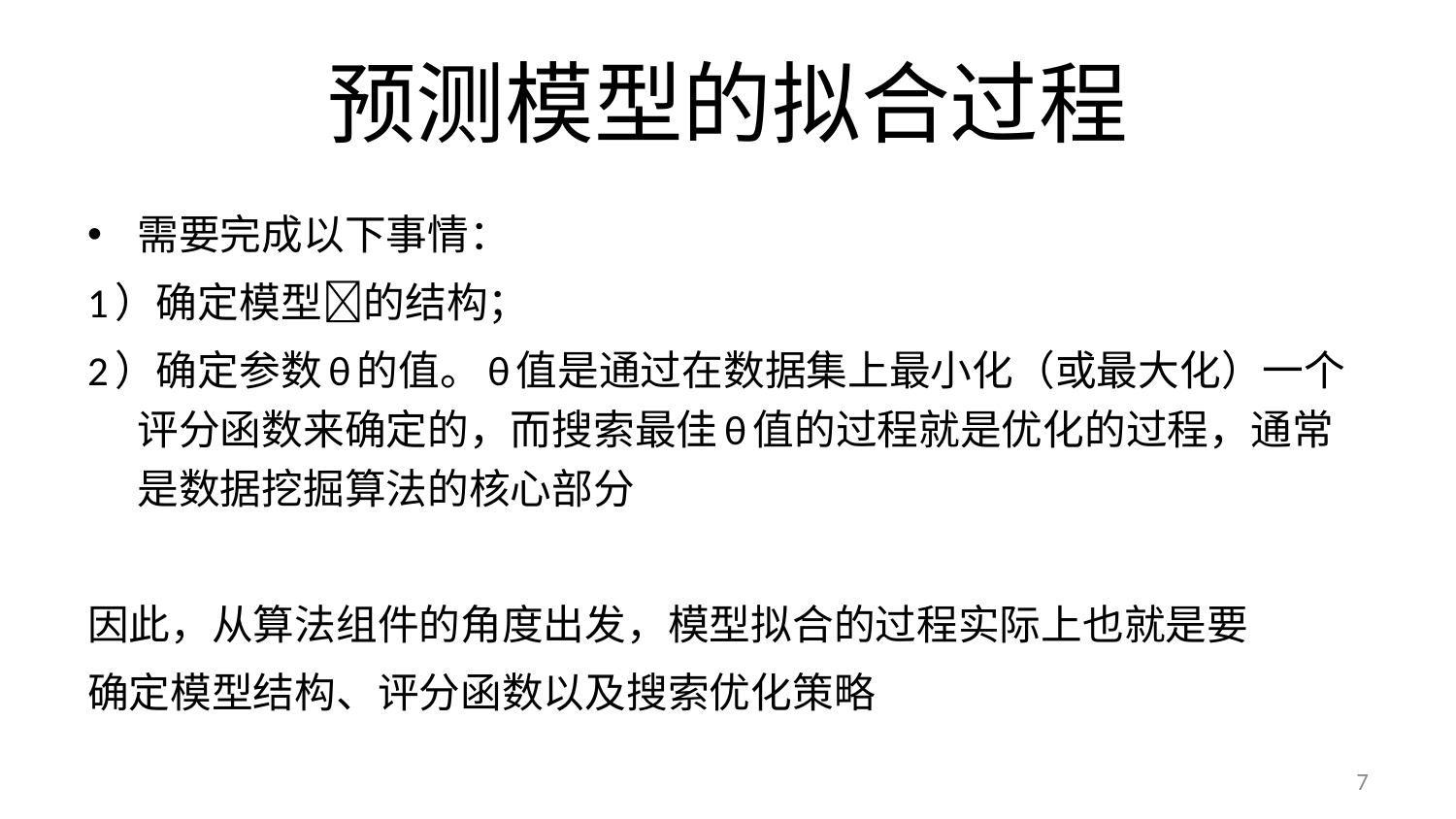

# 预测模型的拟合过程
需要完成以下事情：
1）确定模型ƒ的结构；
2）确定参数θ的值。θ值是通过在数据集上最小化（或最大化）一个评分函数来确定的，而搜索最佳θ值的过程就是优化的过程，通常是数据挖掘算法的核心部分

因此，从算法组件的角度出发，模型拟合的过程实际上也就是要
确定模型结构、评分函数以及搜索优化策略
7